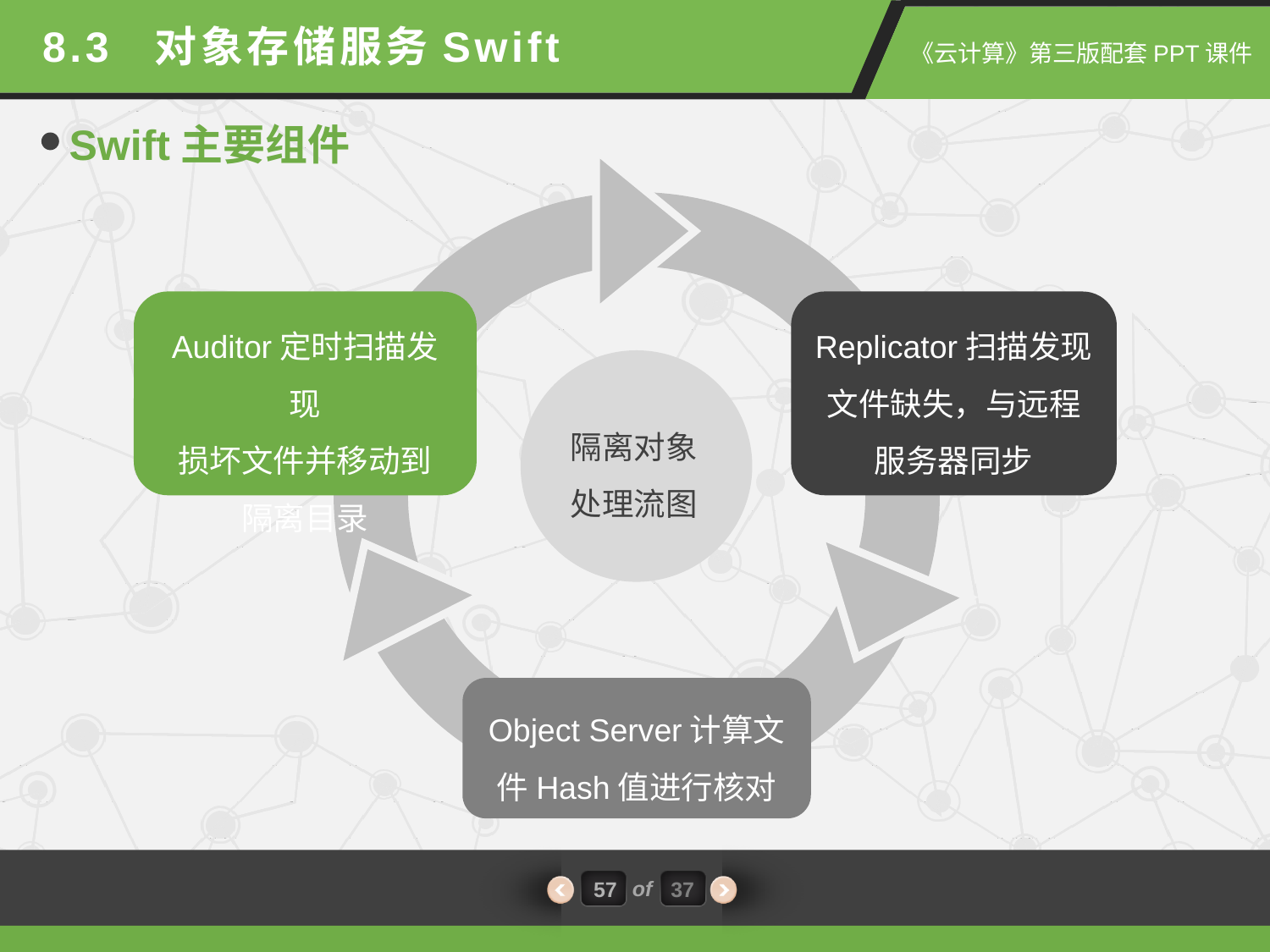

8.3  对象存储服务Swift
Swift主要组件

Auditor定时扫描发现
损坏文件并移动到
隔离目录
Replicator扫描发现
文件缺失，与远程
服务器同步

隔离对象
处理流图

Object Server计算文件Hash值进行核对
57